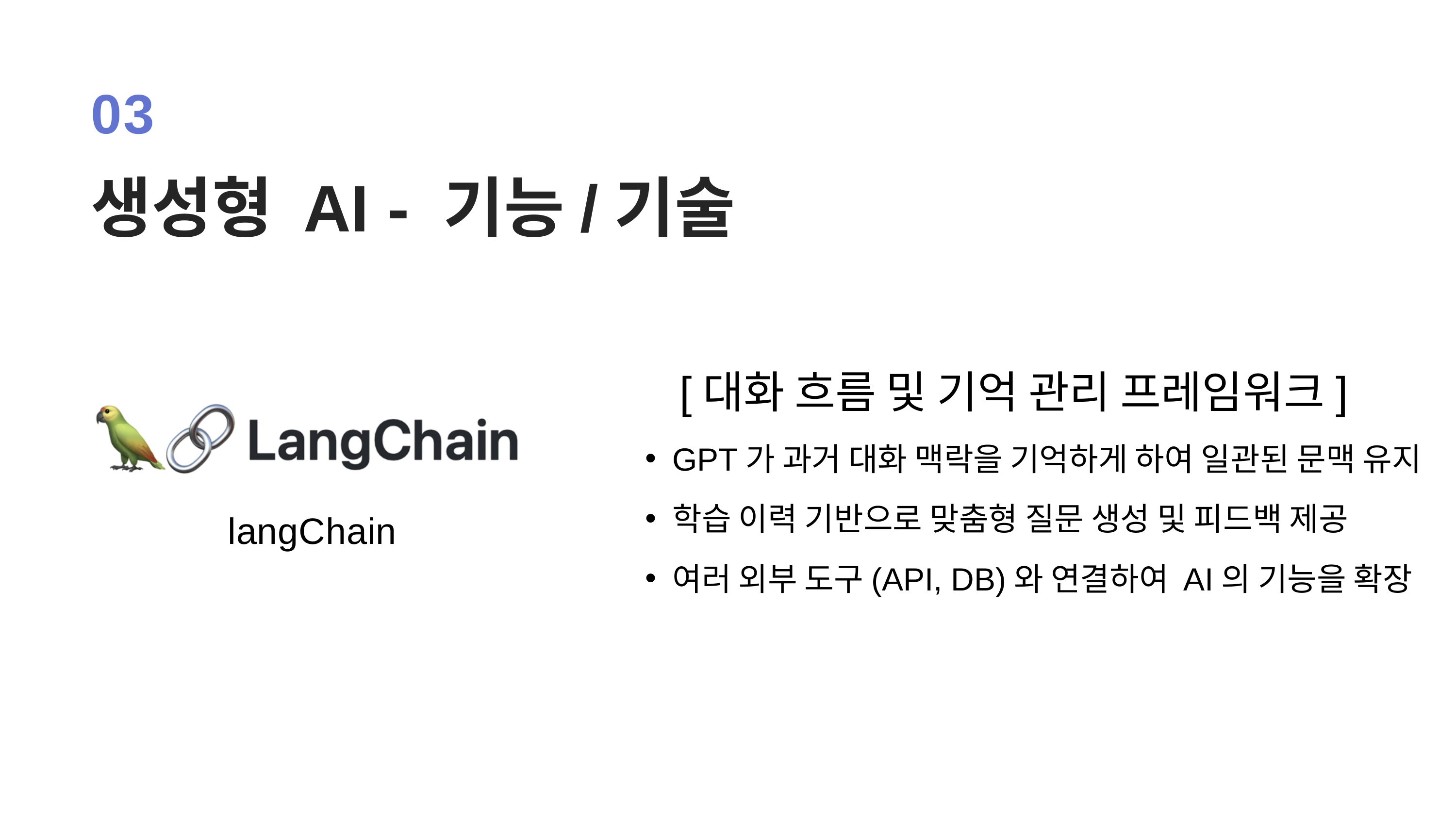

03
생성형 AI - 기능/기술
     [대화 흐름 및 기억 관리 프레임워크]
GPT가 과거 대화 맥락을 기억하게 하여 일관된 문맥 유지
학습 이력 기반으로 맞춤형 질문 생성 및 피드백 제공
여러 외부 도구(API, DB)와 연결하여 AI의 기능을 확장

langChain